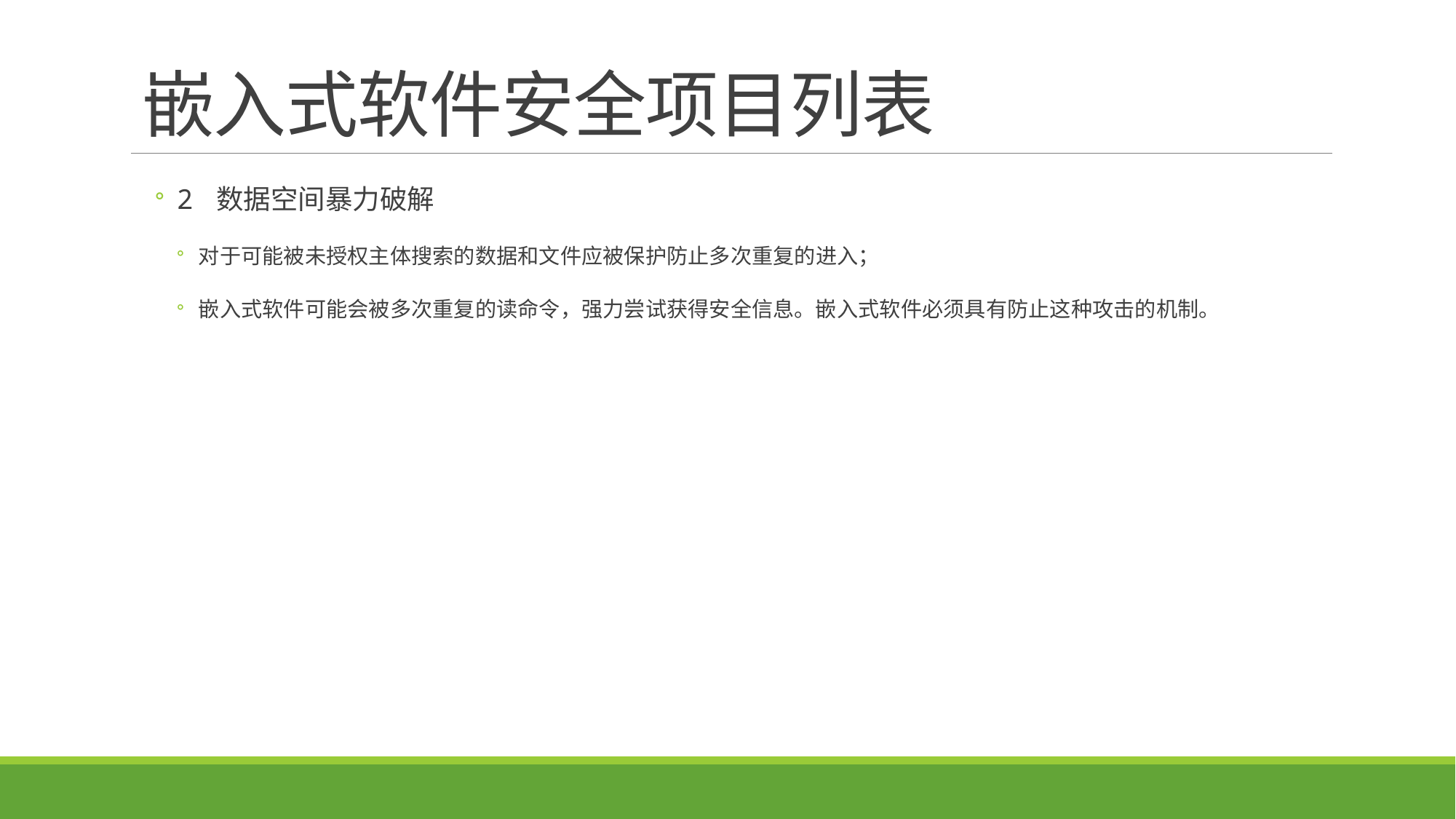

# 嵌入式软件安全项目列表
2 数据空间暴力破解
对于可能被未授权主体搜索的数据和文件应被保护防止多次重复的进入；
嵌入式软件可能会被多次重复的读命令，强力尝试获得安全信息。嵌入式软件必须具有防止这种攻击的机制。